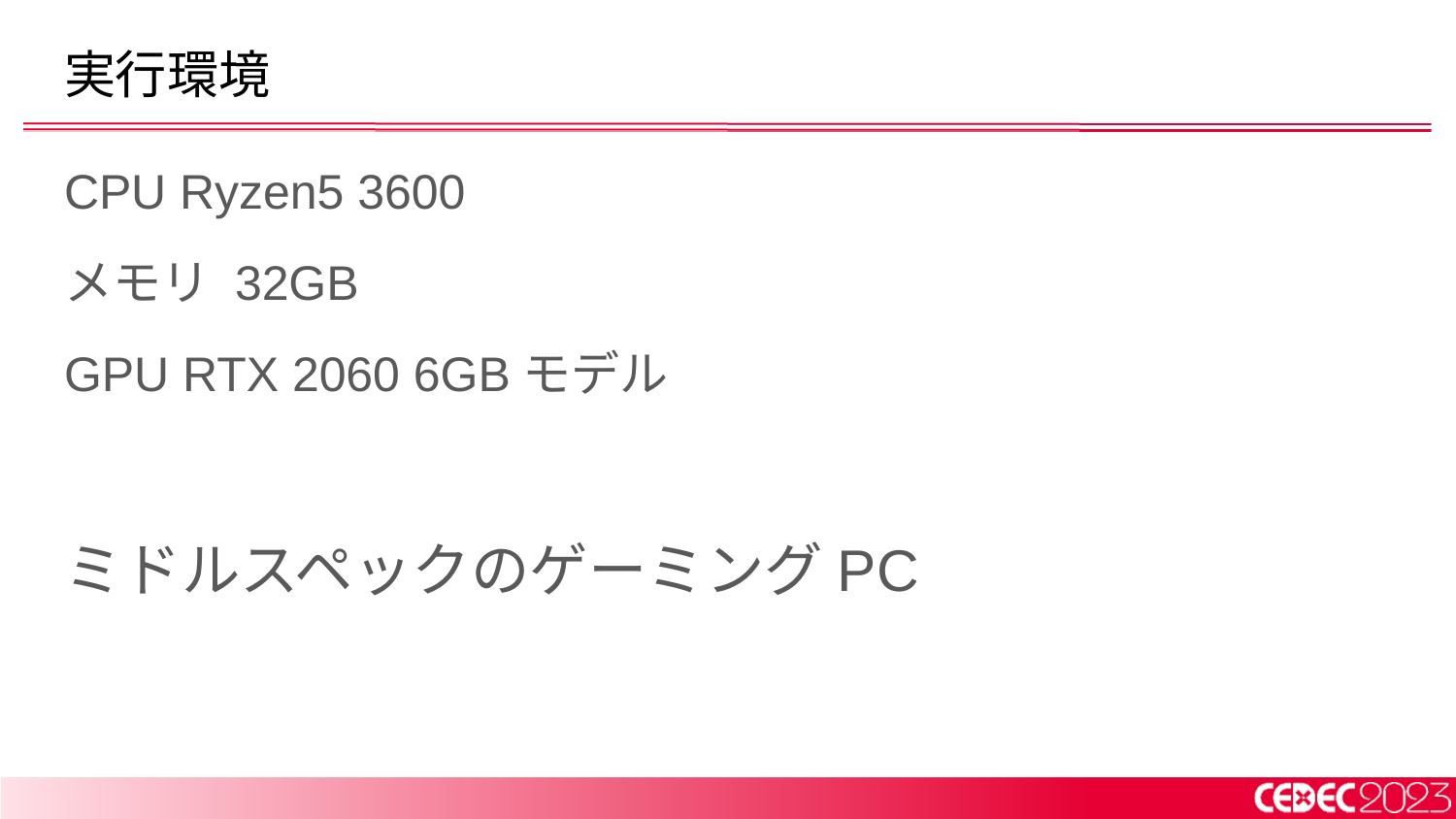

# 実行環境
CPU Ryzen5 3600
メモリ 32GB
GPU RTX 2060 6GBモデル

ミドルスペックのゲーミングPC